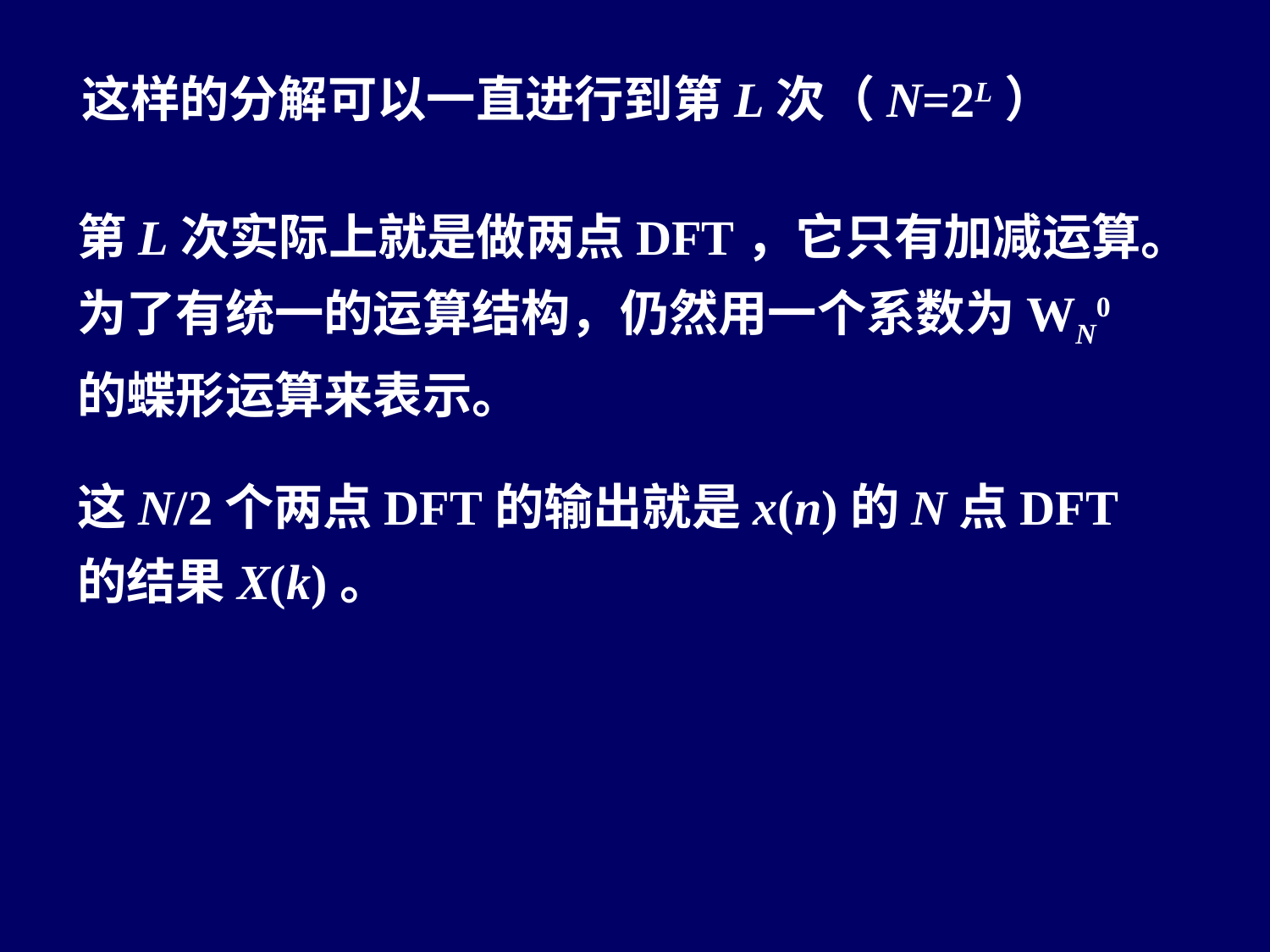

这样的分解可以一直进行到第L次（N=2L）
第L次实际上就是做两点DFT，它只有加减运算。为了有统一的运算结构，仍然用一个系数为WN0的蝶形运算来表示。
这N/2个两点DFT的输出就是x(n)的N点DFT的结果X(k)。